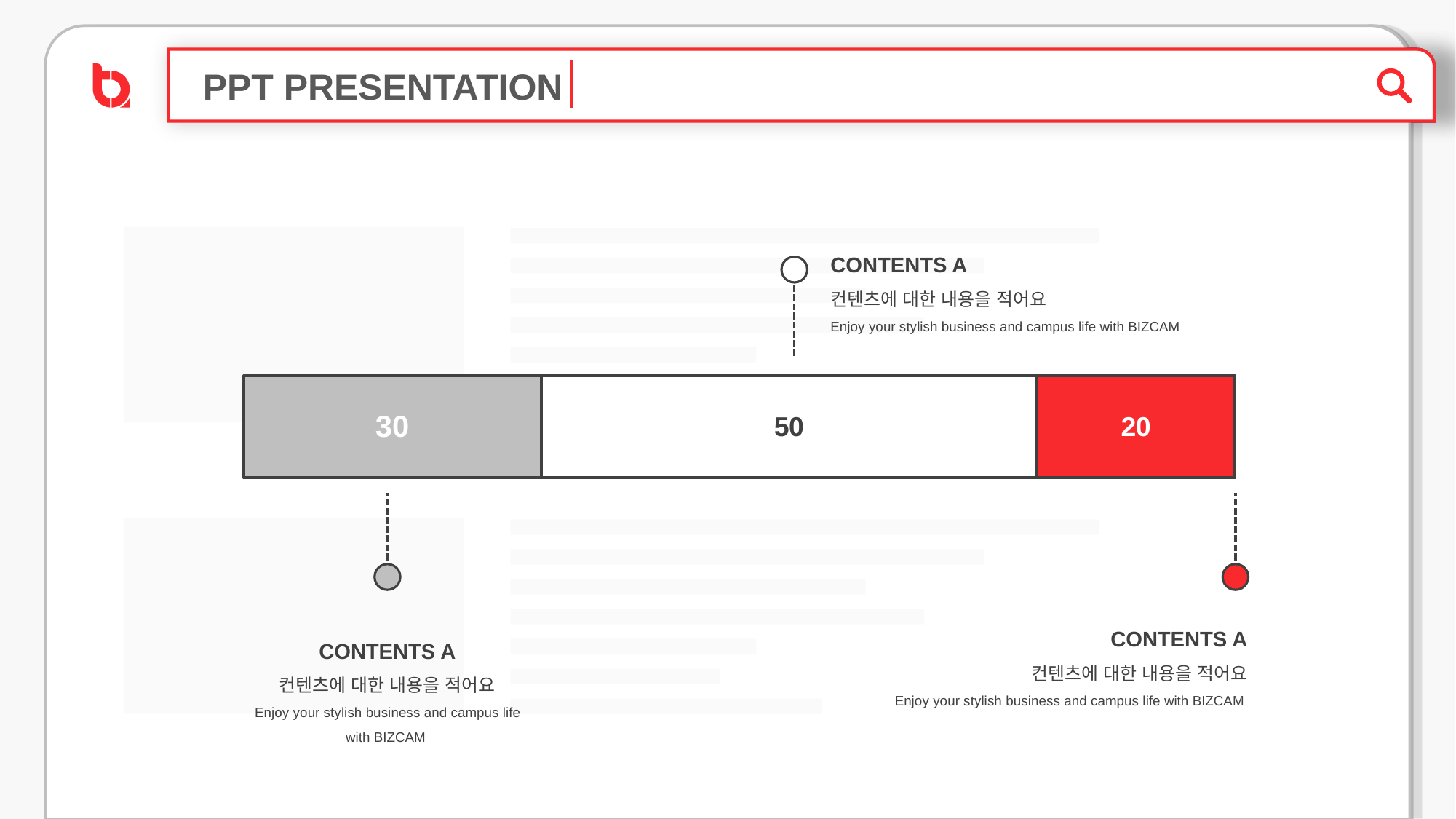

PPT PRESENTATION

CONTENTS A
컨텐츠에 대한 내용을 적어요
Enjoy your stylish business and campus life with BIZCAM

### Chart

| Category | 계열 1 | 계열 2 | 계열 3 |
|---|---|---|---|
| 항목 1 | 30.0 | 50.0 | 20.0 |

CONTENTS A
컨텐츠에 대한 내용을 적어요
Enjoy your stylish business and campus life with BIZCAM
CONTENTS A
컨텐츠에 대한 내용을 적어요
Enjoy your stylish business and campus life with BIZCAM